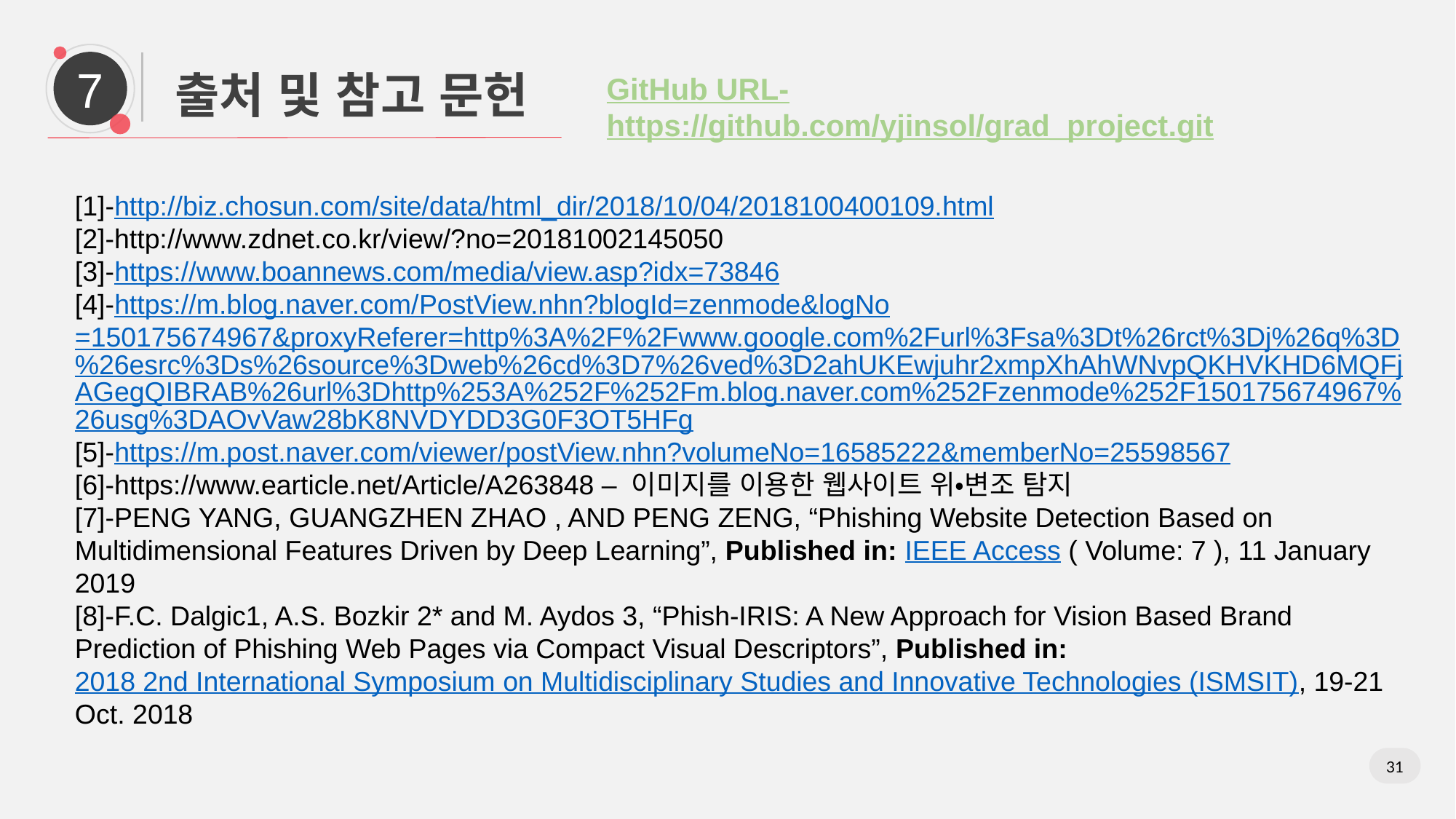

7

출처 및 참고 문헌
GitHub URL-
https://github.com/yjinsol/grad_project.git
[1]-http://biz.chosun.com/site/data/html_dir/2018/10/04/2018100400109.html
[2]-http://www.zdnet.co.kr/view/?no=20181002145050
[3]-https://www.boannews.com/media/view.asp?idx=73846
[4]-https://m.blog.naver.com/PostView.nhn?blogId=zenmode&logNo=150175674967&proxyReferer=http%3A%2F%2Fwww.google.com%2Furl%3Fsa%3Dt%26rct%3Dj%26q%3D%26esrc%3Ds%26source%3Dweb%26cd%3D7%26ved%3D2ahUKEwjuhr2xmpXhAhWNvpQKHVKHD6MQFjAGegQIBRAB%26url%3Dhttp%253A%252F%252Fm.blog.naver.com%252Fzenmode%252F150175674967%26usg%3DAOvVaw28bK8NVDYDD3G0F3OT5HFg
[5]-https://m.post.naver.com/viewer/postView.nhn?volumeNo=16585222&memberNo=25598567
[6]-https://www.earticle.net/Article/A263848 – 이미지를 이용한 웹사이트 위•변조 탐지
[7]-PENG YANG, GUANGZHEN ZHAO , AND PENG ZENG, “Phishing Website Detection Based on Multidimensional Features Driven by Deep Learning”, Published in: IEEE Access ( Volume: 7 ), 11 January 2019
[8]-F.C. Dalgic1, A.S. Bozkir 2* and M. Aydos 3, “Phish-IRIS: A New Approach for Vision Based Brand Prediction of Phishing Web Pages via Compact Visual Descriptors”, Published in: 2018 2nd International Symposium on Multidisciplinary Studies and Innovative Technologies (ISMSIT), 19-21 Oct. 2018
31
PPT模板下载：WWW.HOMEPPT.COM/moban/     行业PPT模板：WWW.HOMEPPT.COM/hangye/
节日PPT模板：WWW.HOMEPPT.COM/jieri/           PPT素材下载：WWW.HOMEPPT.COM/sucai/
PPT背景图片：WWW.HOMEPPT.COM/beijing/      PPT图表下载：WWW.HOMEPPT.COM/tubiao/
优秀PPT下载：WWW.HOMEPPT.COM/xiazai/        PPT教程： WWW.HOMEPPT.COM/powerpoint/
Word教程： WWW.HOMEPPT.COM/word/              Excel教程：WWW.HOMEPPT.COM/excel/
资料下载：WWW.HOMEPPT.COM/ziliao/                PPT课件下载：WWW.HOMEPPT.COM/kejian/
范文下载：WWW.HOMEPPT.COM/fanwen/             试卷下载：WWW.HOMEPPT.COM/shiti/
教案下载：WWW.HOMEPPT.COM/jiaoan/        PPT论坛：www.homeppt.cn